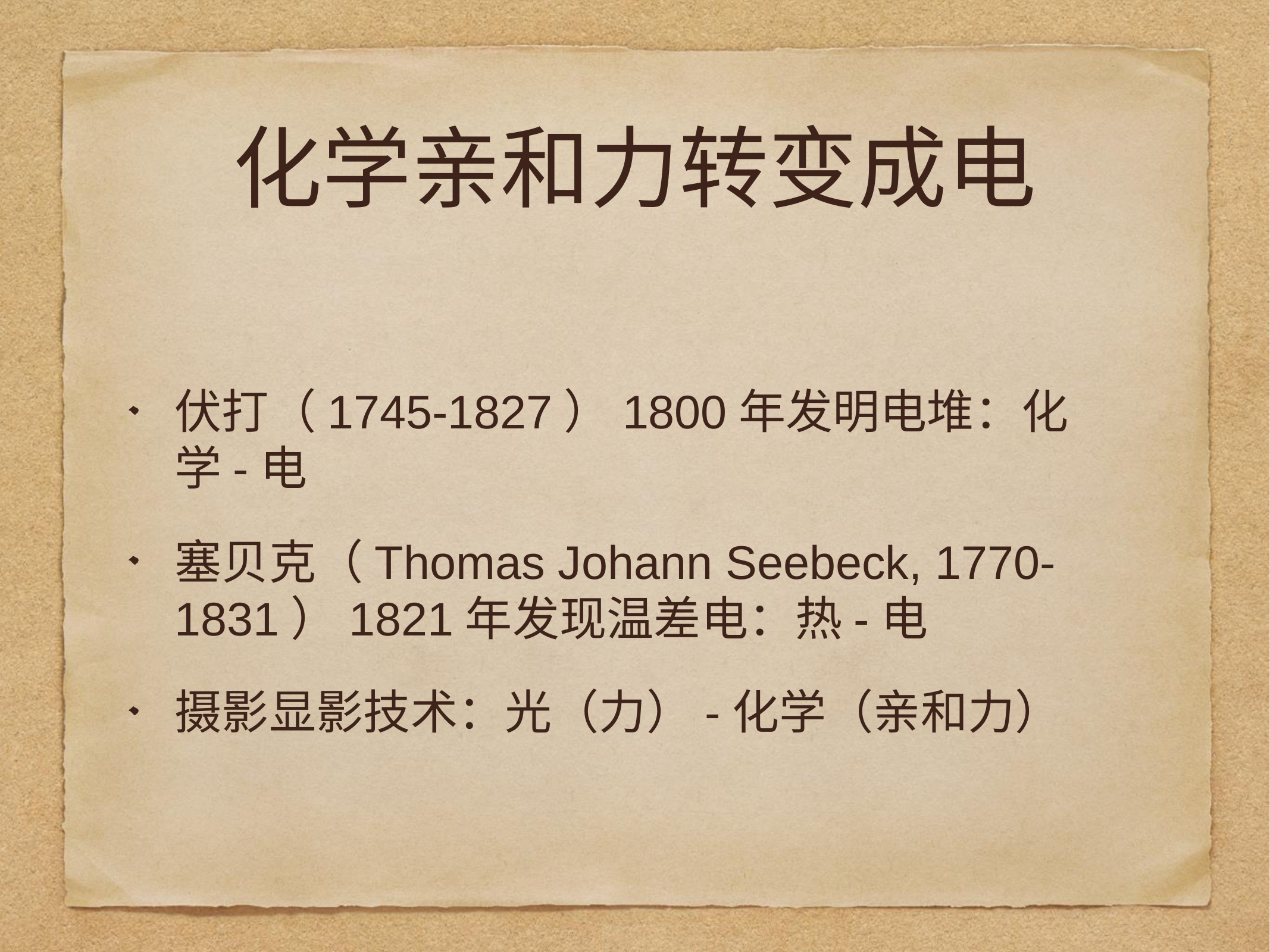

# 化学亲和力转变成电
伏打（1745-1827）1800年发明电堆：化学-电
塞贝克（Thomas Johann Seebeck, 1770-1831）1821年发现温差电：热-电
摄影显影技术：光（力）-化学（亲和力）